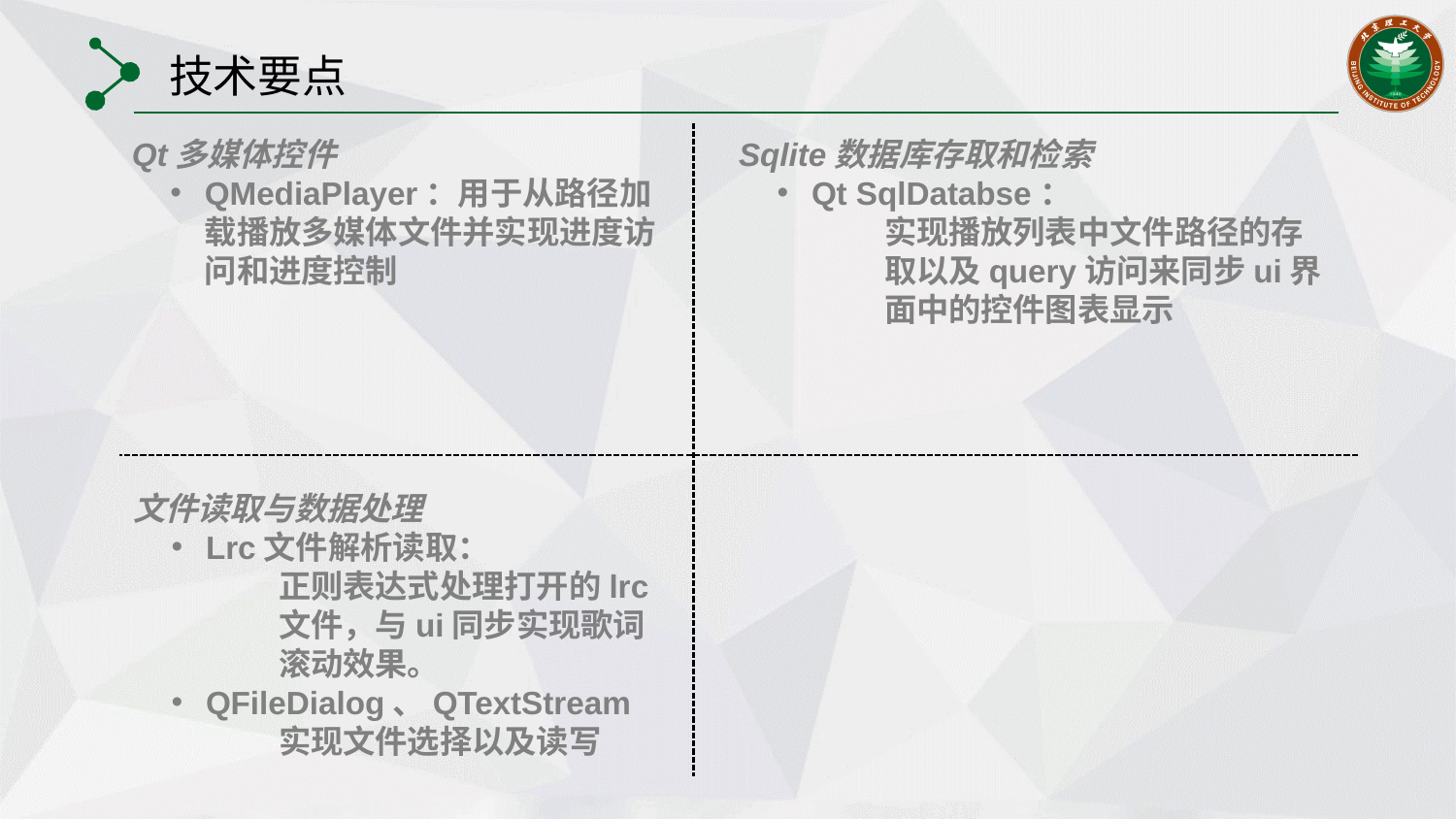

技术要点
Qt多媒体控件
QMediaPlayer：用于从路径加载播放多媒体文件并实现进度访问和进度控制
Sqlite数据库存取和检索
Qt SqlDatabse：
实现播放列表中文件路径的存取以及query访问来同步ui界面中的控件图表显示

文件读取与数据处理
Lrc文件解析读取：
正则表达式处理打开的lrc文件，与ui同步实现歌词滚动效果。
QFileDialog、QTextStream
实现文件选择以及读写